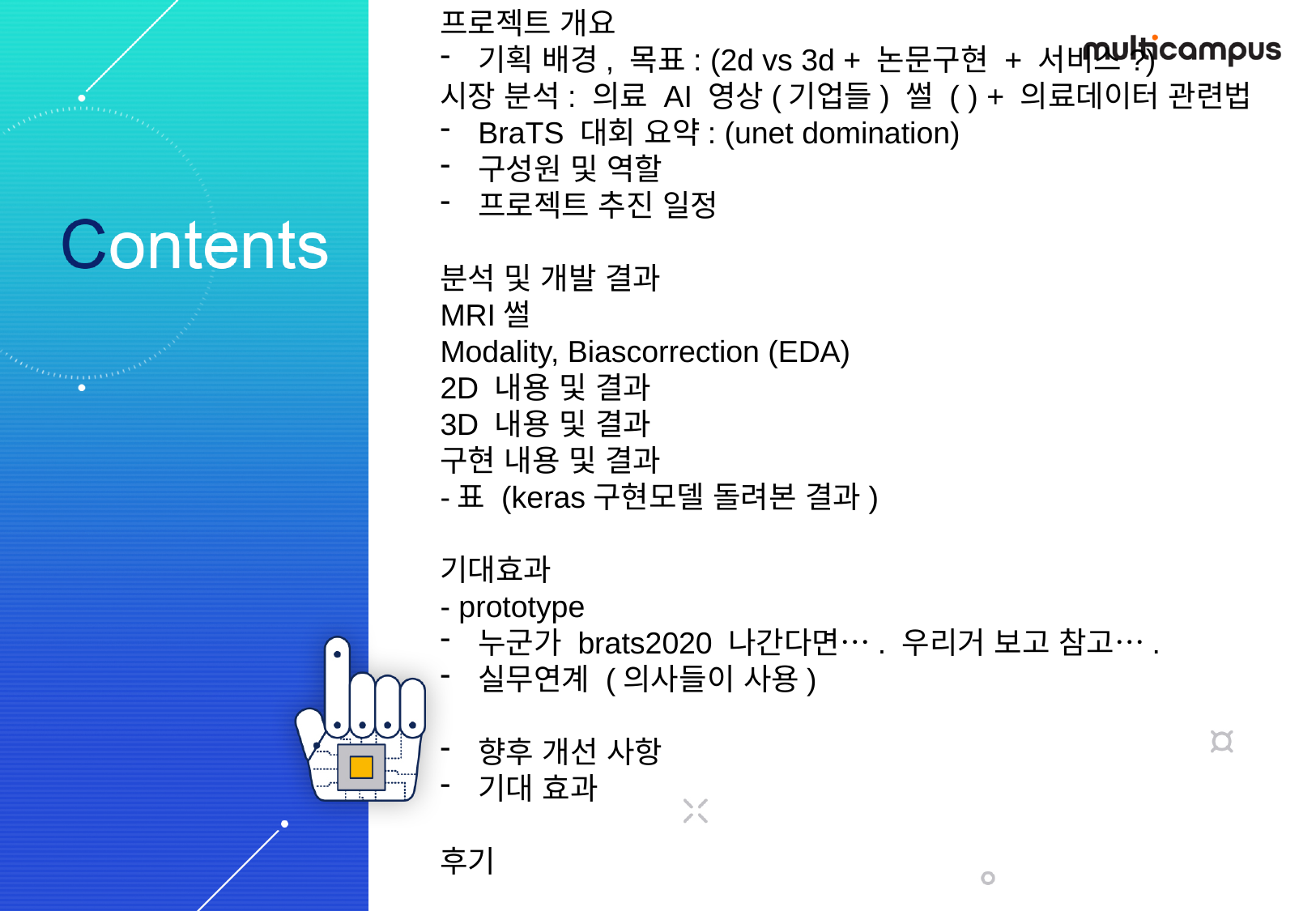

프로젝트 개요
기획 배경, 목표: (2d vs 3d + 논문구현 + 서비스?)
시장 분석: 의료 AI 영상(기업들) 썰 ( ) + 의료데이터 관련법
BraTS 대회 요약: (unet domination)
구성원 및 역할
프로젝트 추진 일정

분석 및 개발 결과
MRI썰
Modality, Biascorrection (EDA)
2D 내용 및 결과
3D 내용 및 결과
구현 내용 및 결과
-표 (keras구현모델 돌려본 결과)

기대효과
- prototype
누군가 brats2020 나간다면…. 우리거 보고 참고….
실무연계 (의사들이 사용)

향후 개선 사항
기대 효과

후기